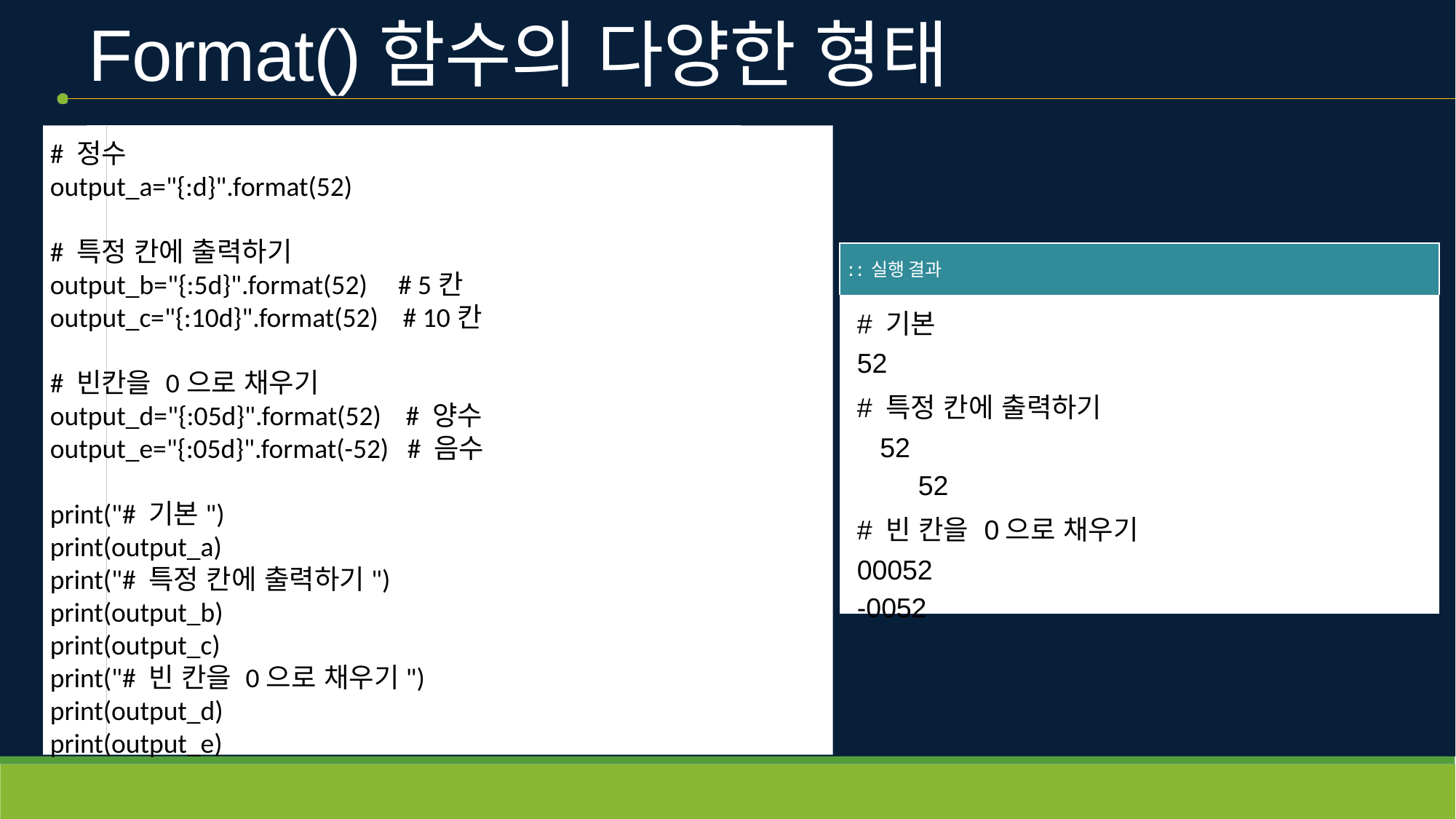

# Format()함수의 다양한 형태

# 정수
output_a="{:d}".format(52)
# 특정 칸에 출력하기
output_b="{:5d}".format(52)     # 5칸
output_c="{:10d}".format(52)    # 10칸
# 빈칸을 0으로 채우기
output_d="{:05d}".format(52)    # 양수
output_e="{:05d}".format(-52)   # 음수
print("# 기본")
print(output_a)
print("# 특정 칸에 출력하기")
print(output_b)
print(output_c)
print("# 빈 칸을 0으로 채우기")
print(output_d)
print(output_e)

| ː ː 실행 결과 |
| --- |
| # 기본 52 # 특정 칸에 출력하기 52 52 # 빈 칸을 0으로 채우기 00052 -0052 |